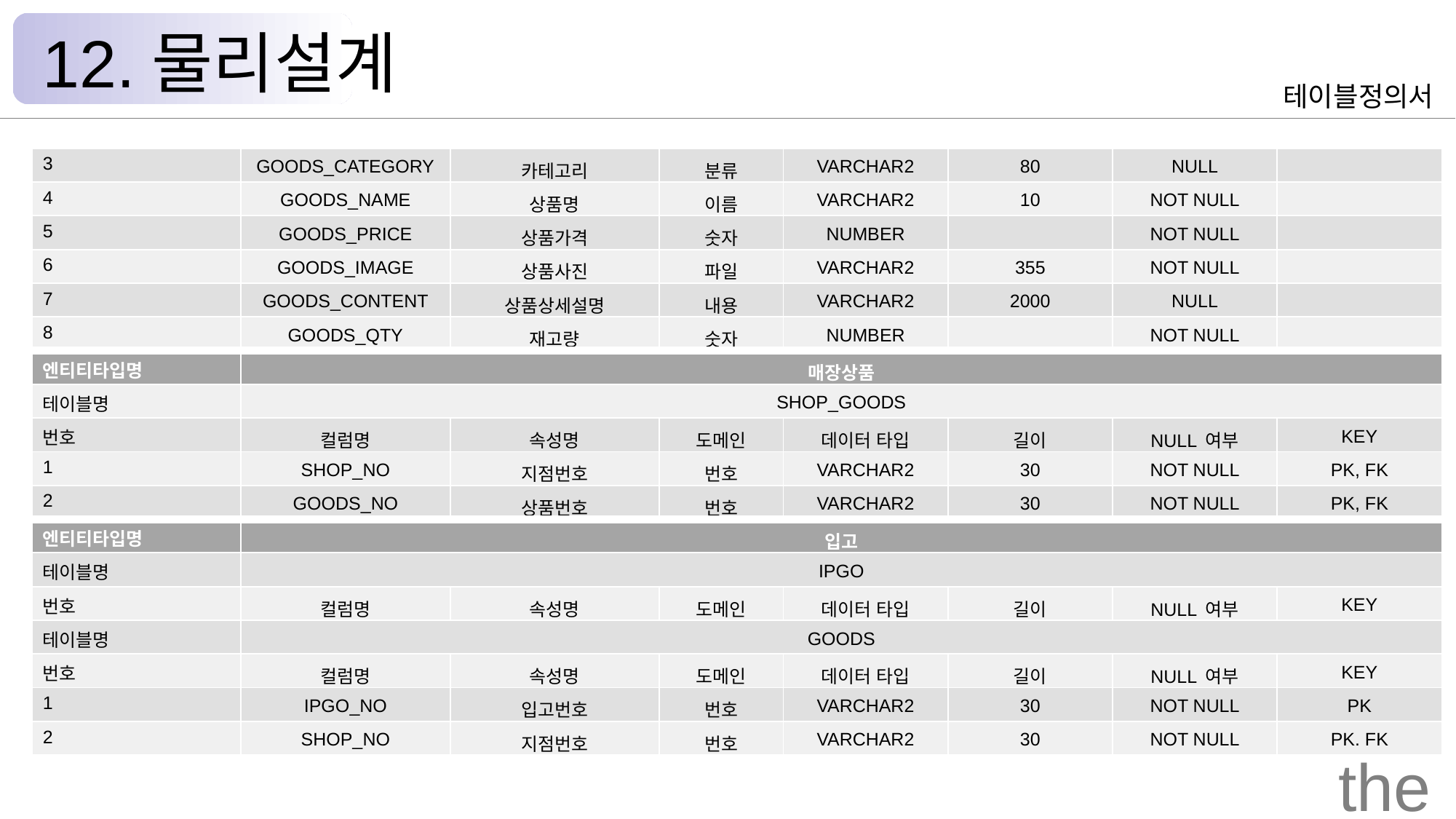

12.물리설계

테이블정의서
| 3 | GOODS\_CATEGORY | 카테고리 | 분류 | VARCHAR2 | 80 | NULL |  |
| --- | --- | --- | --- | --- | --- | --- | --- |
| 4 | GOODS\_NAME | 상품명 | 이름 | VARCHAR2 | 10 | NOT NULL |  |
| 5 | GOODS\_PRICE | 상품가격 | 숫자 | NUMBER |  | NOT NULL |  |
| 6 | GOODS\_IMAGE | 상품사진 | 파일 | VARCHAR2 | 355 | NOT NULL |  |
| 7 | GOODS\_CONTENT | 상품상세설명 | 내용 | VARCHAR2 | 2000 | NULL |  |
| 8 | GOODS\_QTY | 재고량 | 숫자 | NUMBER |  | NOT NULL |  |
| 엔티티타입명 | 매장상품 |  |  |  |  |  |  |
| 테이블명 | SHOP\_GOODS |  |  |  |  |  |  |
| 번호 | 컬럼명 | 속성명 | 도메인 | 데이터 타입 | 길이 | NULL 여부 | KEY |
| 1 | SHOP\_NO | 지점번호 | 번호 | VARCHAR2 | 30 | NOT NULL | PK, FK |
| 2 | GOODS\_NO | 상품번호 | 번호 | VARCHAR2 | 30 | NOT NULL | PK, FK |
| 엔티티타입명 | 입고 |  |  |  |  |  |  |
| 테이블명 | IPGO |  |  |  |  |  |  |
| 번호 | 컬럼명 | 속성명 | 도메인 | 데이터 타입 | 길이 | NULL 여부 | KEY |
| 테이블명 | GOODS |  |  |  |  |  |  |
| 번호 | 컬럼명 | 속성명 | 도메인 | 데이터 타입 | 길이 | NULL 여부 | KEY |
| 1 | IPGO\_NO | 입고번호 | 번호 | VARCHAR2 | 30 | NOT NULL | PK |
| 2 | SHOP\_NO | 지점번호 | 번호 | VARCHAR2 | 30 | NOT NULL | PK. FK |
the Palace